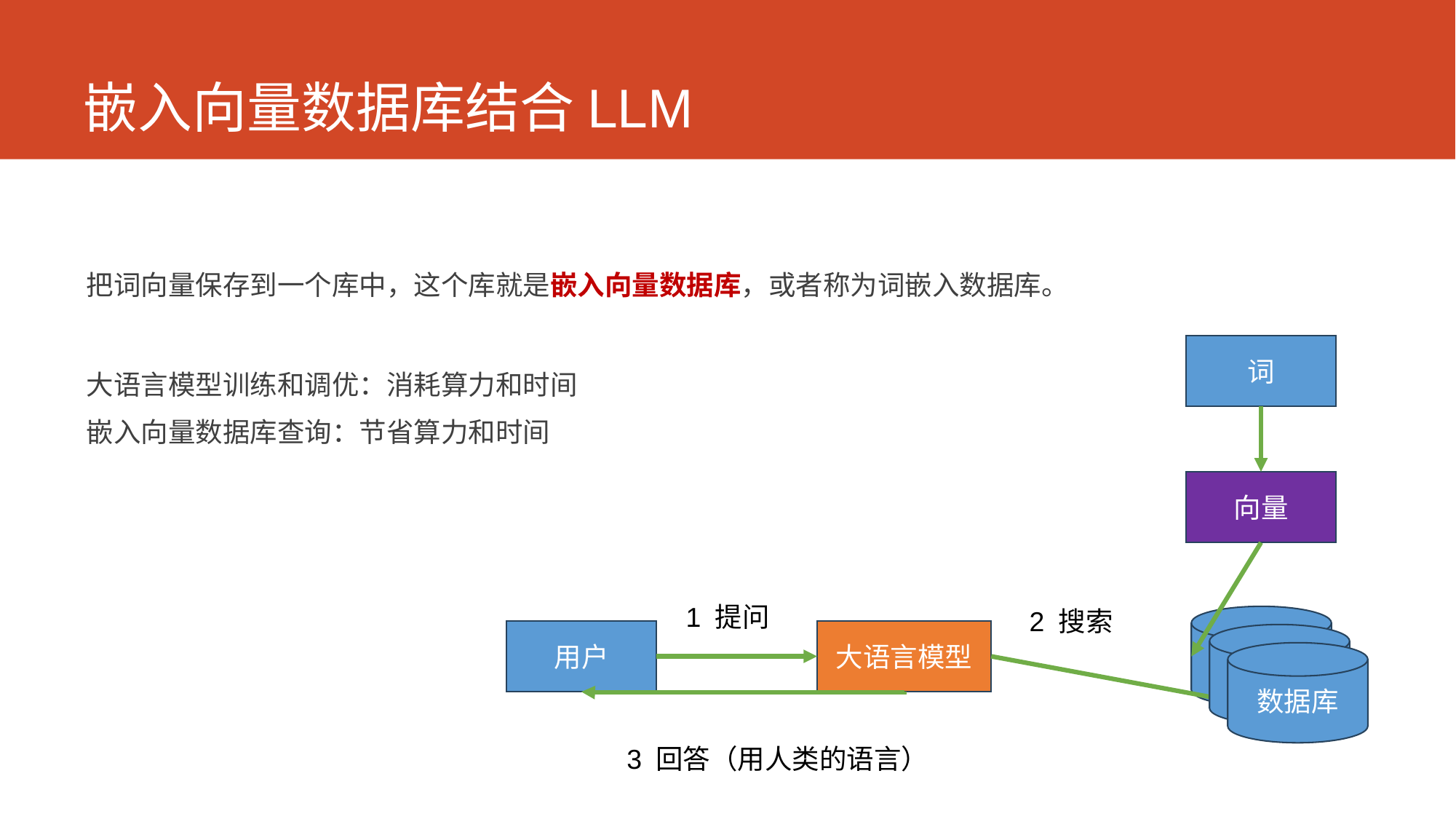

# 嵌入向量数据库结合LLM
把词向量保存到一个库中，这个库就是嵌入向量数据库，或者称为词嵌入数据库。

词
大语言模型训练和调优：消耗算力和时间
嵌入向量数据库查询：节省算力和时间
向量
1 提问
2 搜索
数据库
用户
大语言模型
数据库
数据库
3 回答（用人类的语言）